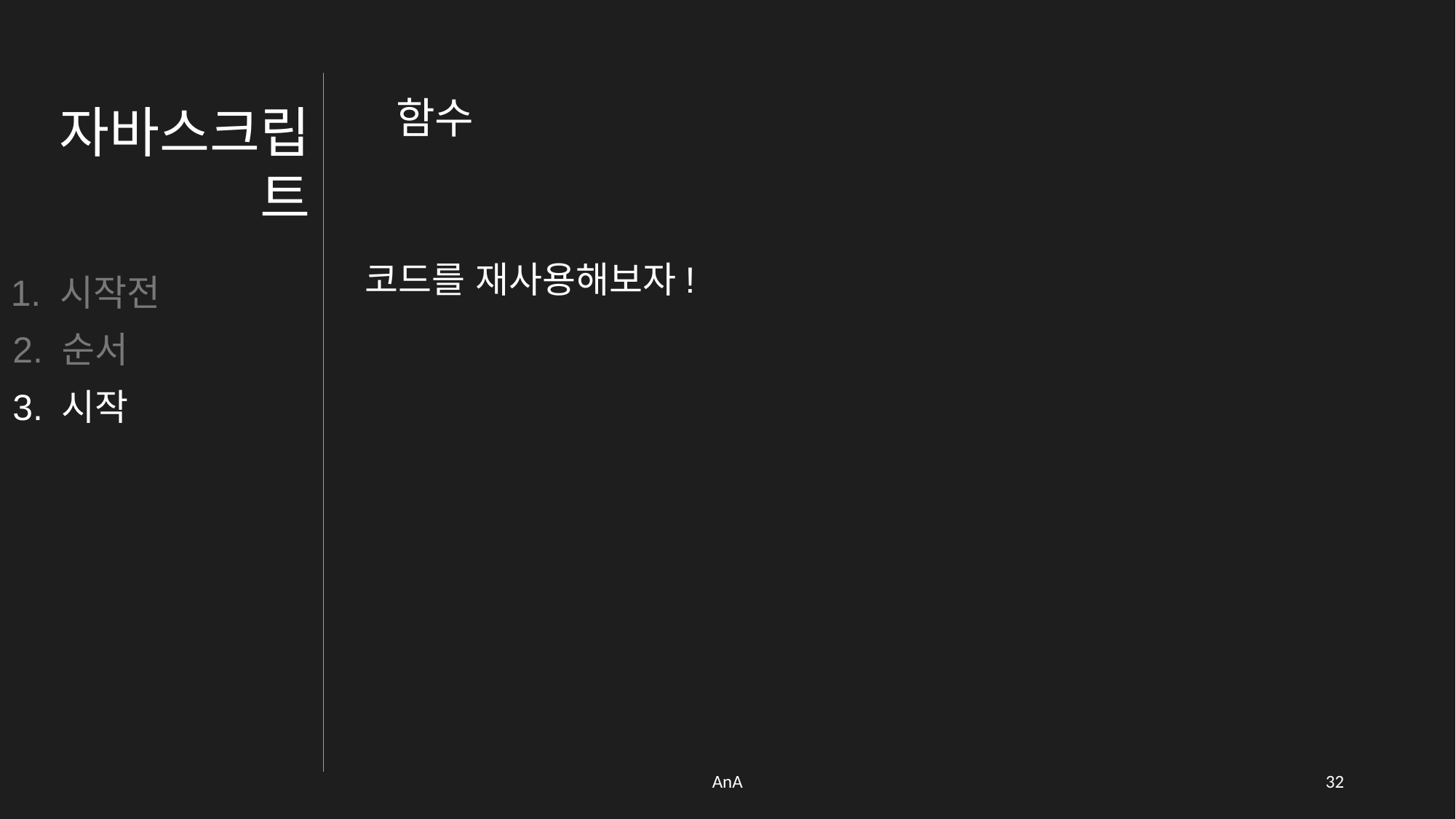

함수
자바스크립트
코드를 재사용해보자!
1. 시작전
2. 순서
3. 시작
AnA
32